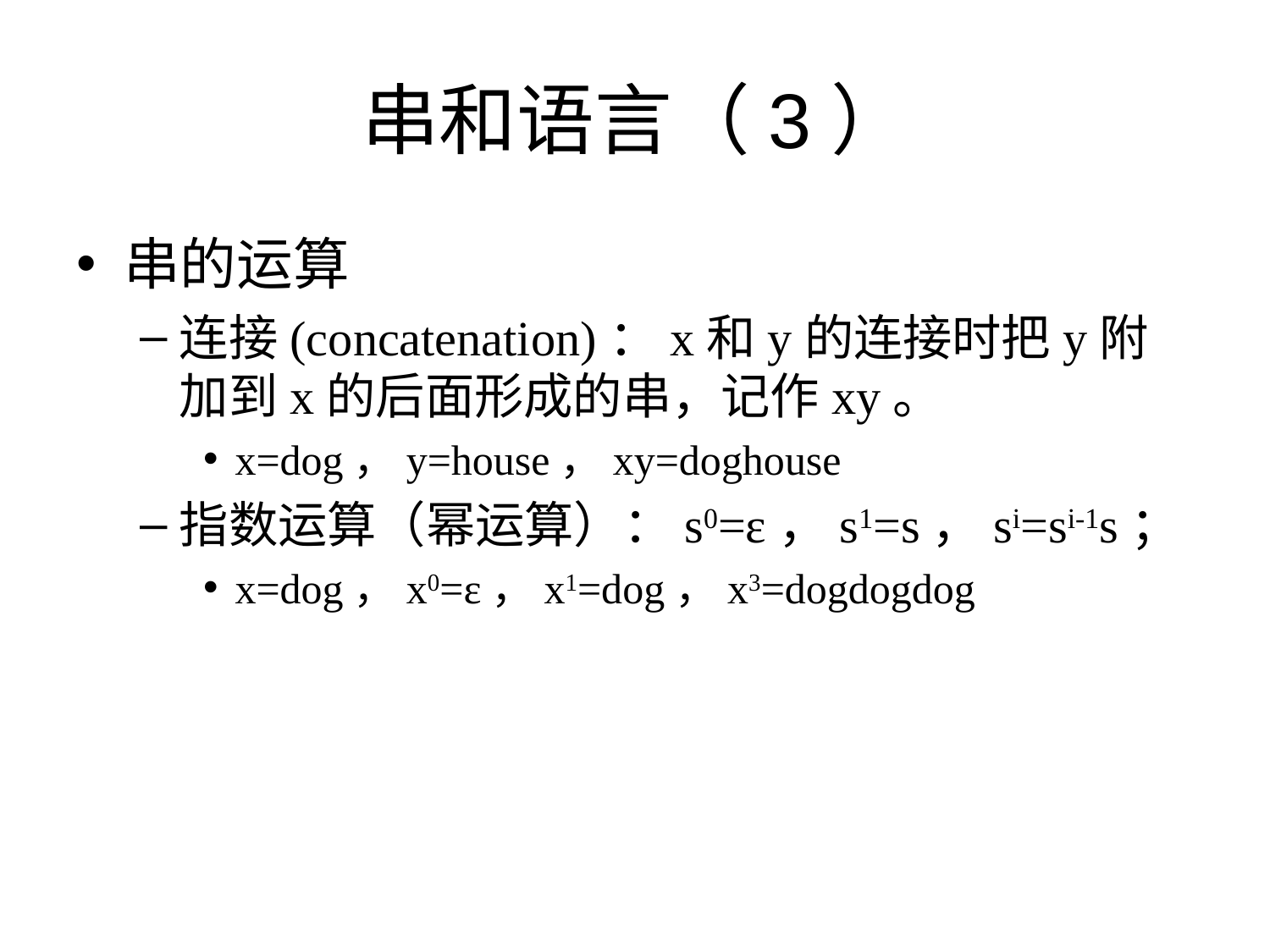

# 串和语言（3）
串的运算
连接(concatenation)：x和y的连接时把y附加到x的后面形成的串，记作xy。
x=dog，y=house，xy=doghouse
指数运算（幂运算）：s0=ε，s1=s，si=si-1s；
x=dog，x0=ε，x1=dog，x3=dogdogdog